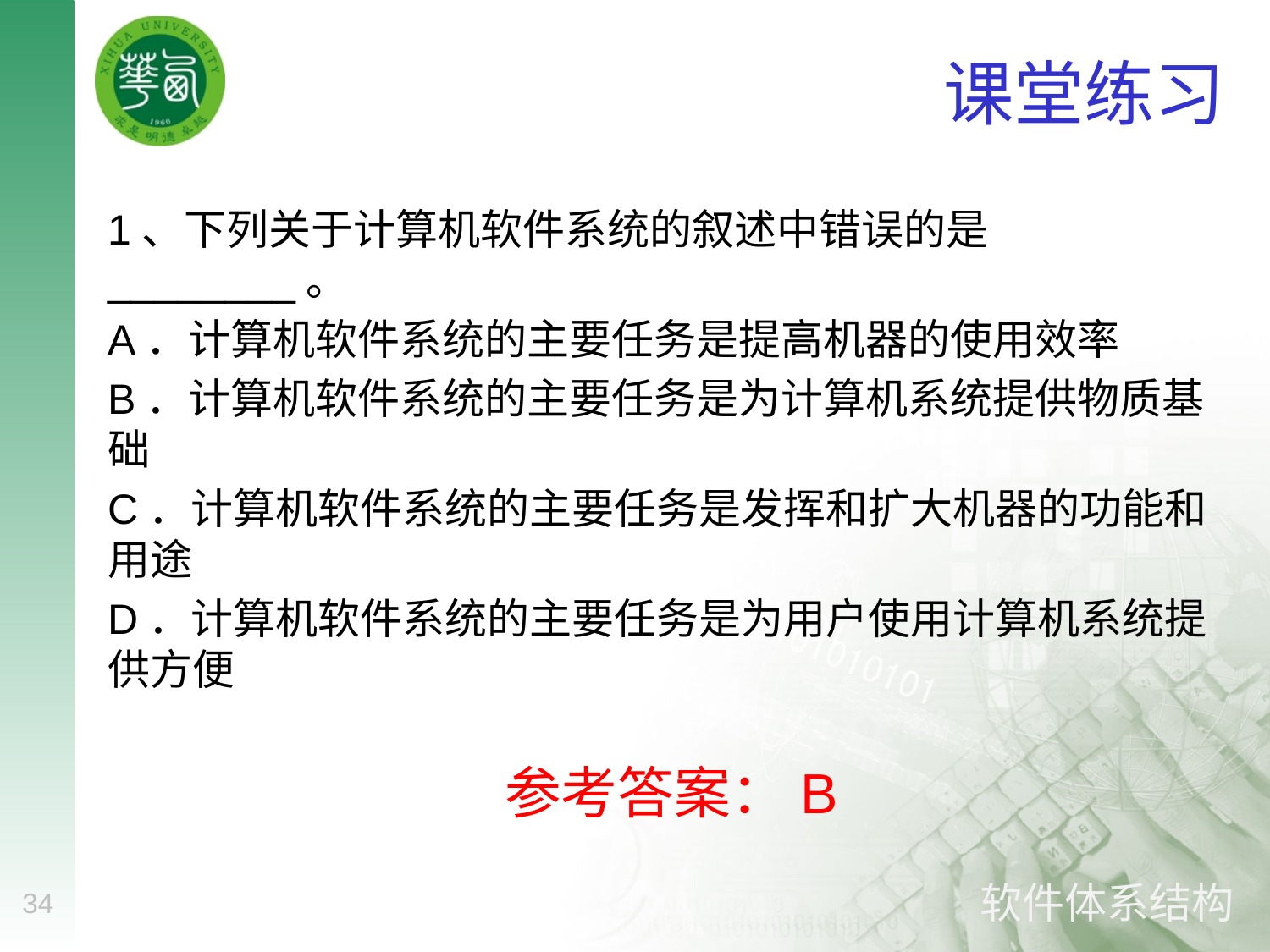

# 课堂练习
1、下列关于计算机软件系统的叙述中错误的是________。
A．计算机软件系统的主要任务是提高机器的使用效率
B．计算机软件系统的主要任务是为计算机系统提供物质基础
C．计算机软件系统的主要任务是发挥和扩大机器的功能和用途
D．计算机软件系统的主要任务是为用户使用计算机系统提供方便
参考答案：B
34